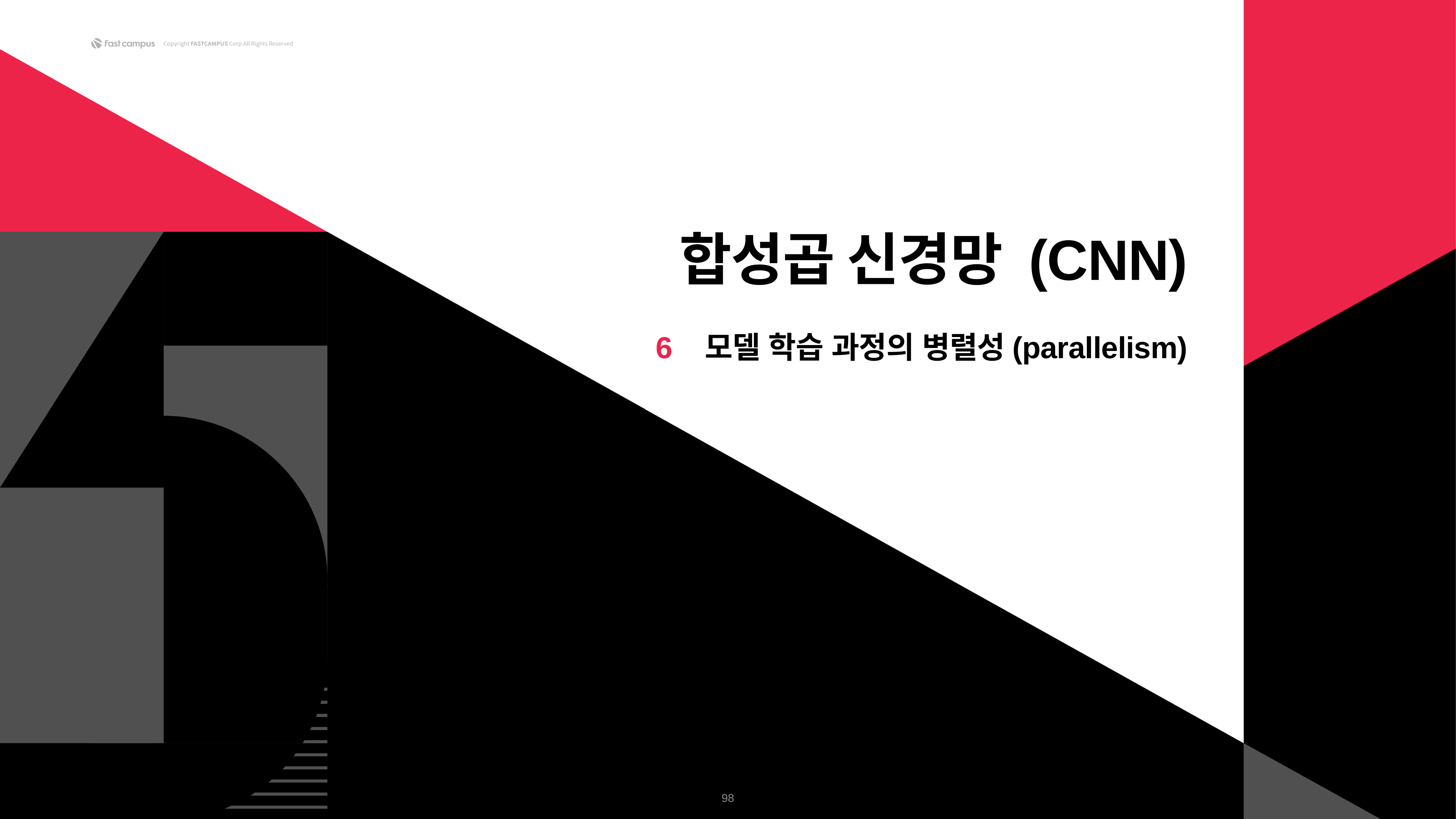

합성곱 신경망 (CNN)

6   모델 학습 과정의 병렬성(parallelism)
98